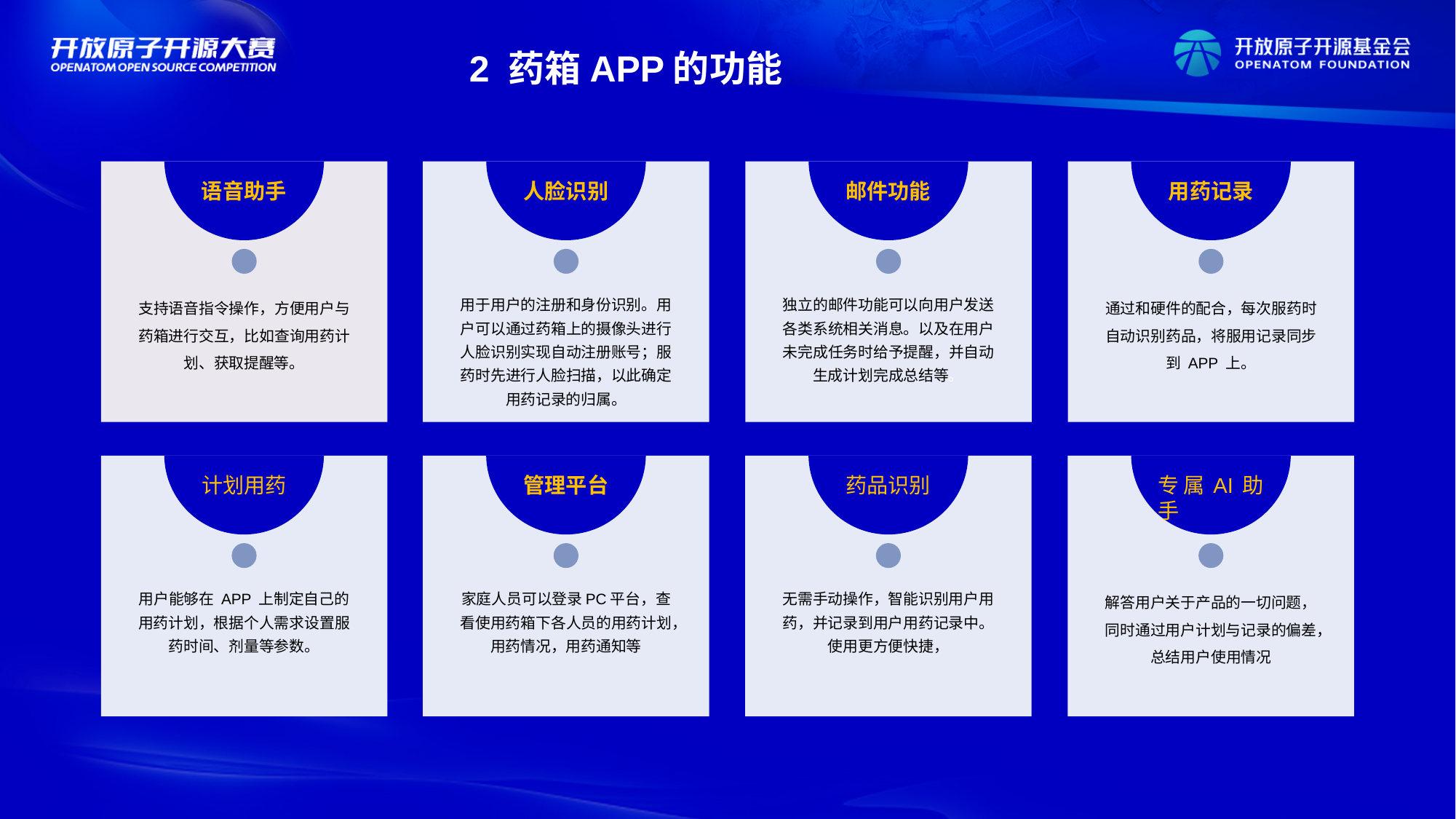

2 药箱APP的功能

语音助手
人脸识别
邮件功能
用药记录

支持语音指令操作，方便用户与药箱进行交互，比如查询用药计划、获取提醒等。
用于用户的注册和身份识别。用户可以通过药箱上的摄像头进行人脸识别实现自动注册账号；服药时先进行人脸扫描，以此确定用药记录的归属。
独立的邮件功能可以向用户发送各类系统相关消息。以及在用户未完成任务时给予提醒，并自动生成计划完成总结等。
通过和硬件的配合，每次服药时自动识别药品，将服用记录同步到 APP 上。

计划用药
管理平台
药品识别
专属AI助手

用户能够在 APP 上制定自己的用药计划，根据个人需求设置服药时间、剂量等参数。
家庭人员可以登录PC平台，查看使用药箱下各人员的用药计划，用药情况，用药通知等
无需手动操作，智能识别用户用药，并记录到用户用药记录中。使用更方便快捷，
解答用户关于产品的一切问题，同时通过用户计划与记录的偏差，总结用户使用情况